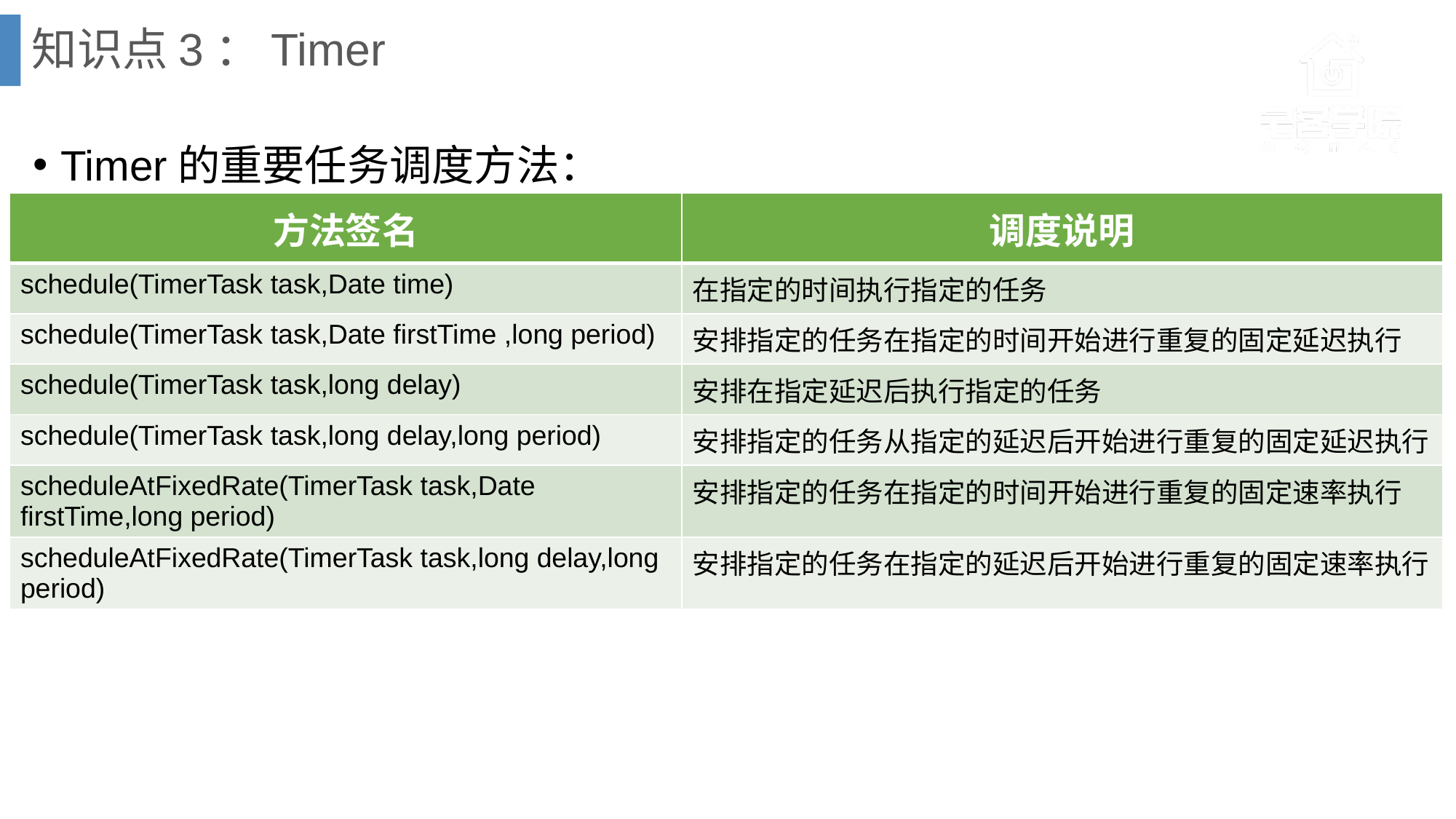

# 知识点3：Timer
Timer的重要任务调度方法：
| 方法签名 | 调度说明 |
| --- | --- |
| schedule(TimerTask task,Date time) | 在指定的时间执行指定的任务 |
| schedule(TimerTask task,Date firstTime ,long period) | 安排指定的任务在指定的时间开始进行重复的固定延迟执行 |
| schedule(TimerTask task,long delay) | 安排在指定延迟后执行指定的任务 |
| schedule(TimerTask task,long delay,long period) | 安排指定的任务从指定的延迟后开始进行重复的固定延迟执行 |
| scheduleAtFixedRate(TimerTask task,Date firstTime,long period) | 安排指定的任务在指定的时间开始进行重复的固定速率执行 |
| scheduleAtFixedRate(TimerTask task,long delay,long period) | 安排指定的任务在指定的延迟后开始进行重复的固定速率执行 |